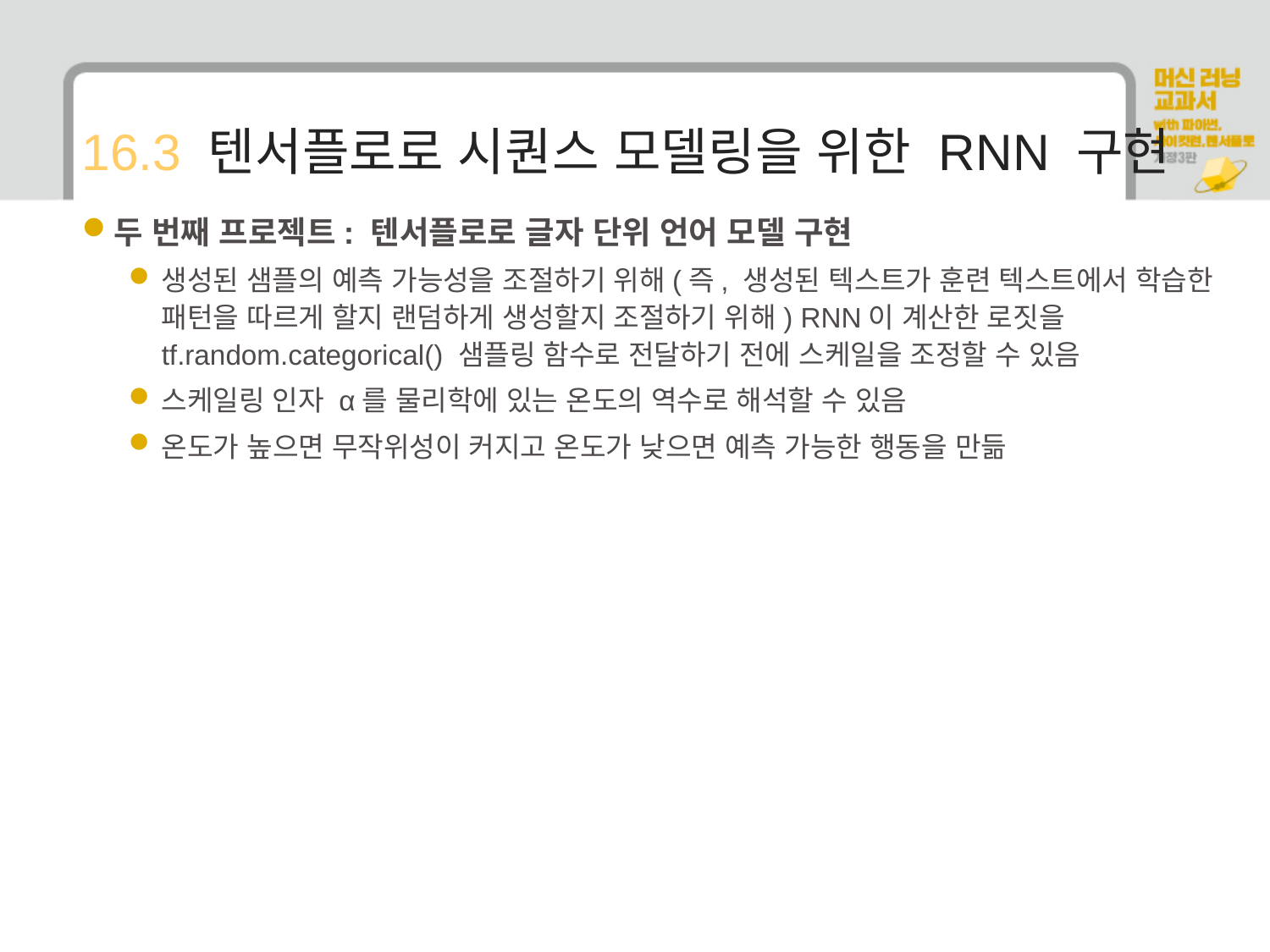

# 16.3 텐서플로로 시퀀스 모델링을 위한 RNN 구현
두 번째 프로젝트: 텐서플로로 글자 단위 언어 모델 구현
생성된 샘플의 예측 가능성을 조절하기 위해(즉, 생성된 텍스트가 훈련 텍스트에서 학습한 패턴을 따르게 할지 랜덤하게 생성할지 조절하기 위해) RNN이 계산한 로짓을 tf.random.categorical() 샘플링 함수로 전달하기 전에 스케일을 조정할 수 있음
스케일링 인자 α를 물리학에 있는 온도의 역수로 해석할 수 있음
온도가 높으면 무작위성이 커지고 온도가 낮으면 예측 가능한 행동을 만듦